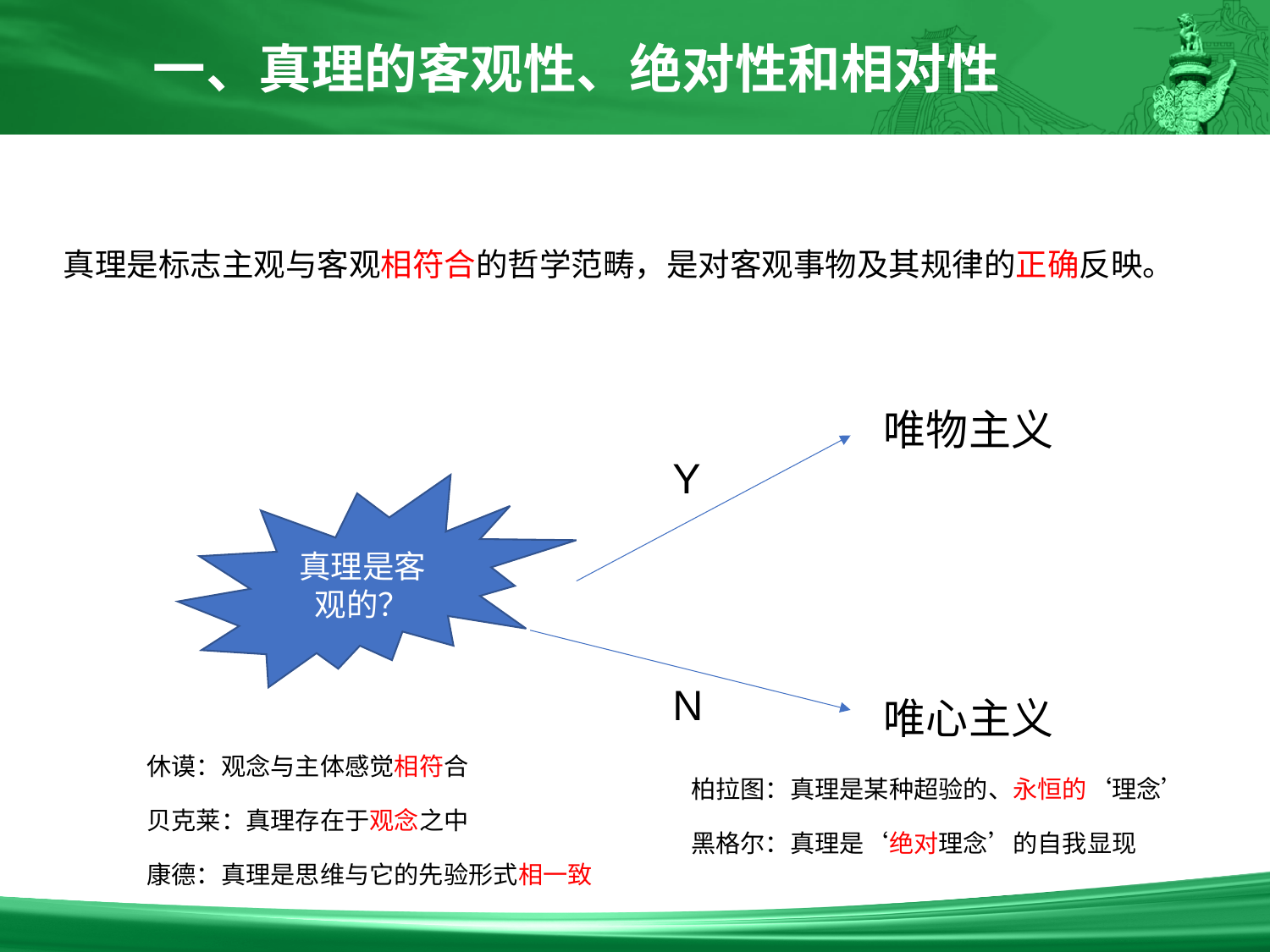

一、真理的客观性、绝对性和相对性
真理是标志主观与客观相符合的哲学范畴，是对客观事物及其规律的正确反映。
唯物主义
Y
真理是客观的？
N
唯心主义
休谟：观念与主体感觉相符合
贝克莱：真理存在于观念之中
康德：真理是思维与它的先验形式相一致
柏拉图：真理是某种超验的、永恒的‘理念’
黑格尔：真理是‘绝对理念’的自我显现